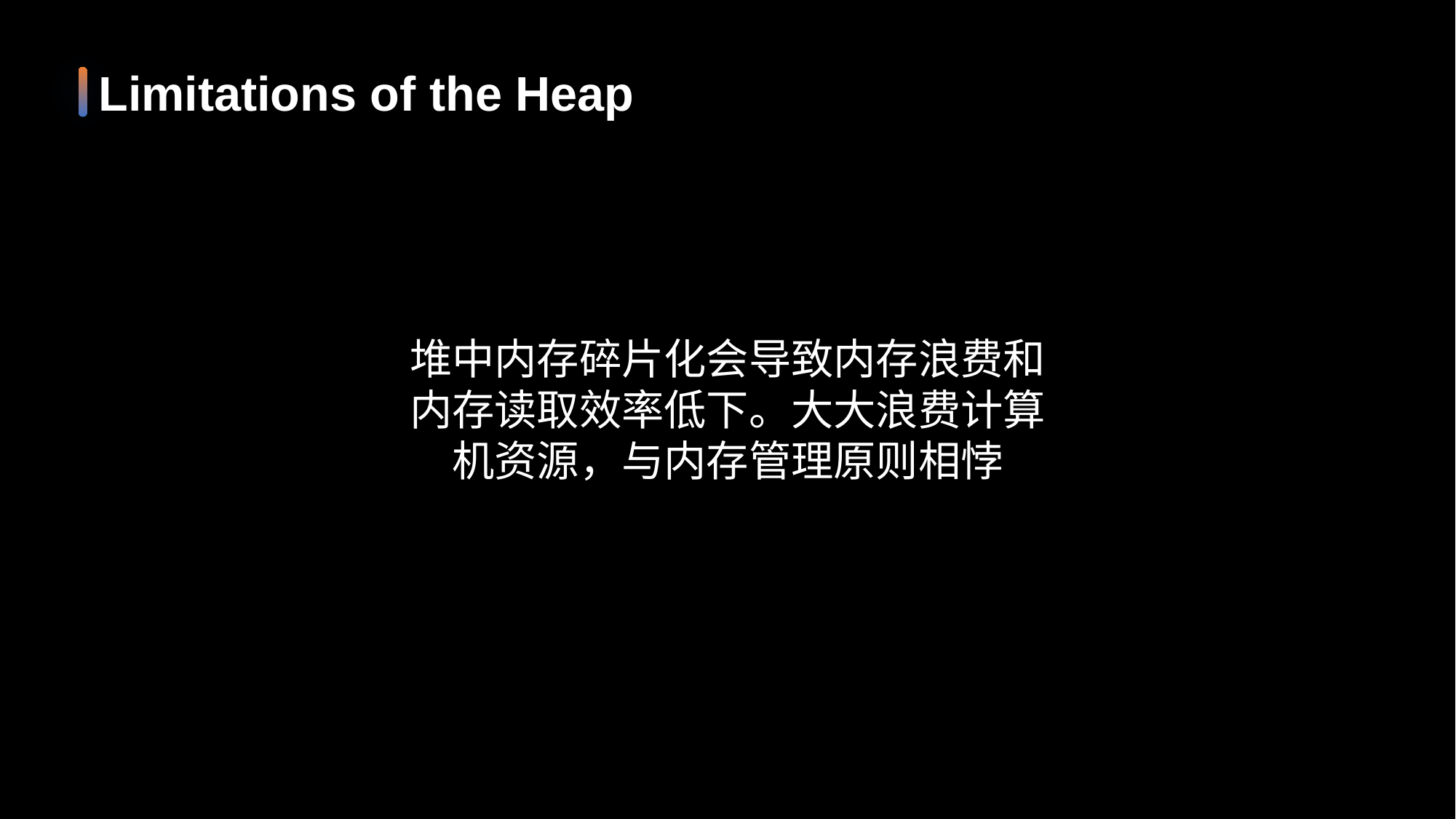

Limitations of the Heap

堆中内存碎片化会导致内存浪费和内存读取效率低下。大大浪费计算机资源，与内存管理原则相悖